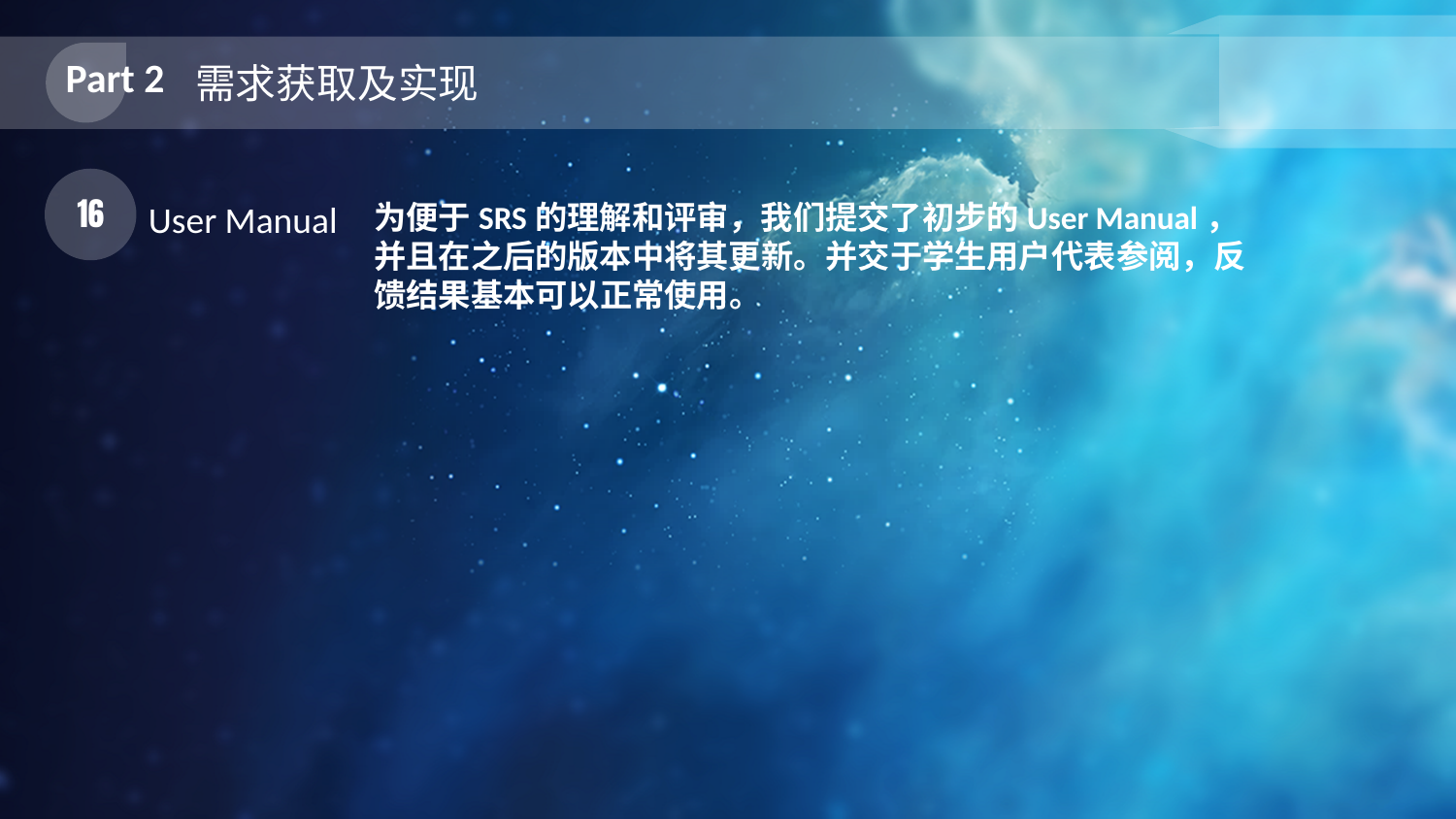

Part 2
需求获取及实现
16
User Manual
为便于SRS的理解和评审，我们提交了初步的User Manual，并且在之后的版本中将其更新。并交于学生用户代表参阅，反馈结果基本可以正常使用。